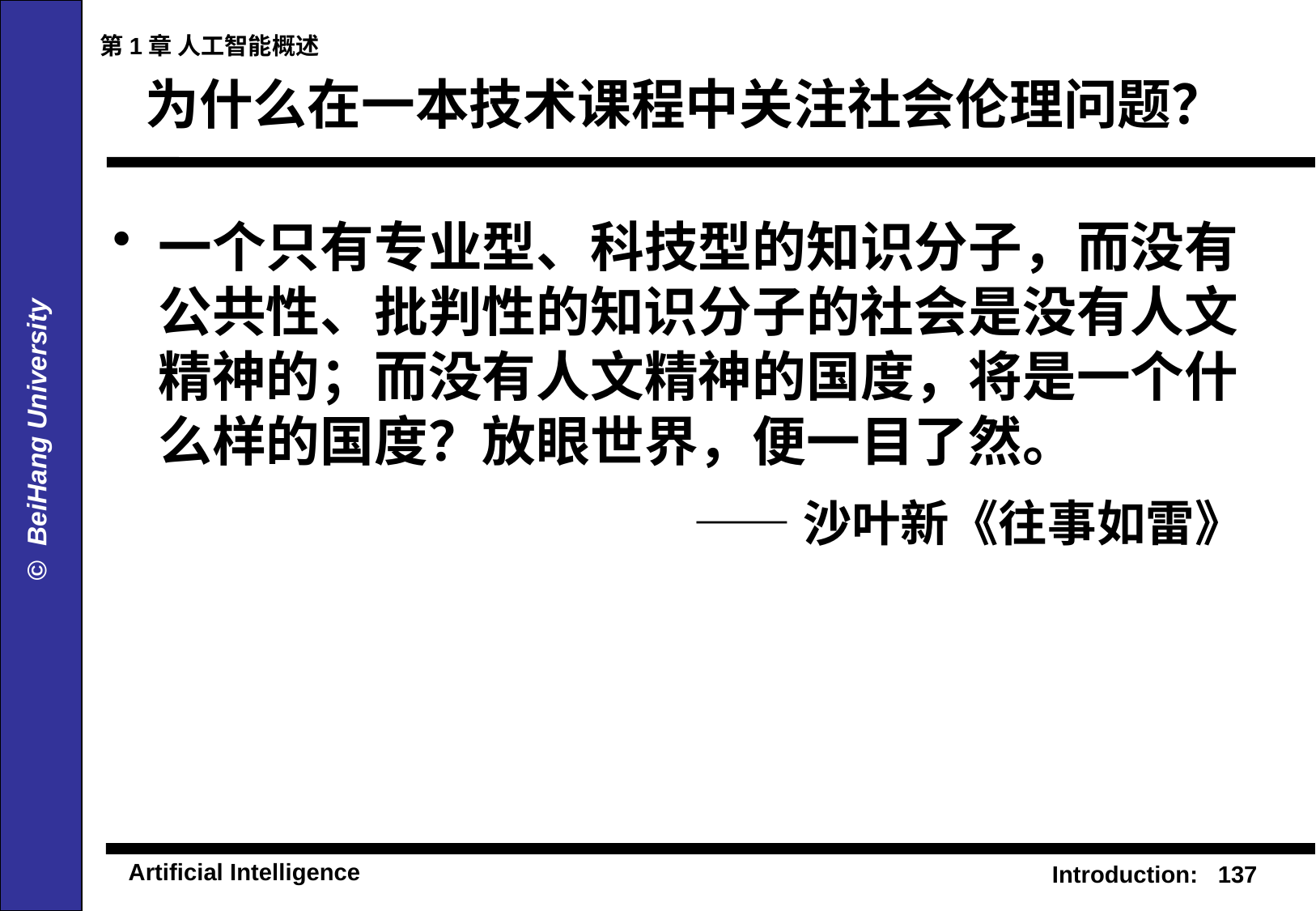

第1章 人工智能概述
# 为什么在一本技术课程中关注社会伦理问题？
一个只有专业型、科技型的知识分子，而没有公共性、批判性的知识分子的社会是没有人文精神的；而没有人文精神的国度，将是一个什么样的国度？放眼世界，便一目了然。
——沙叶新《往事如雷》